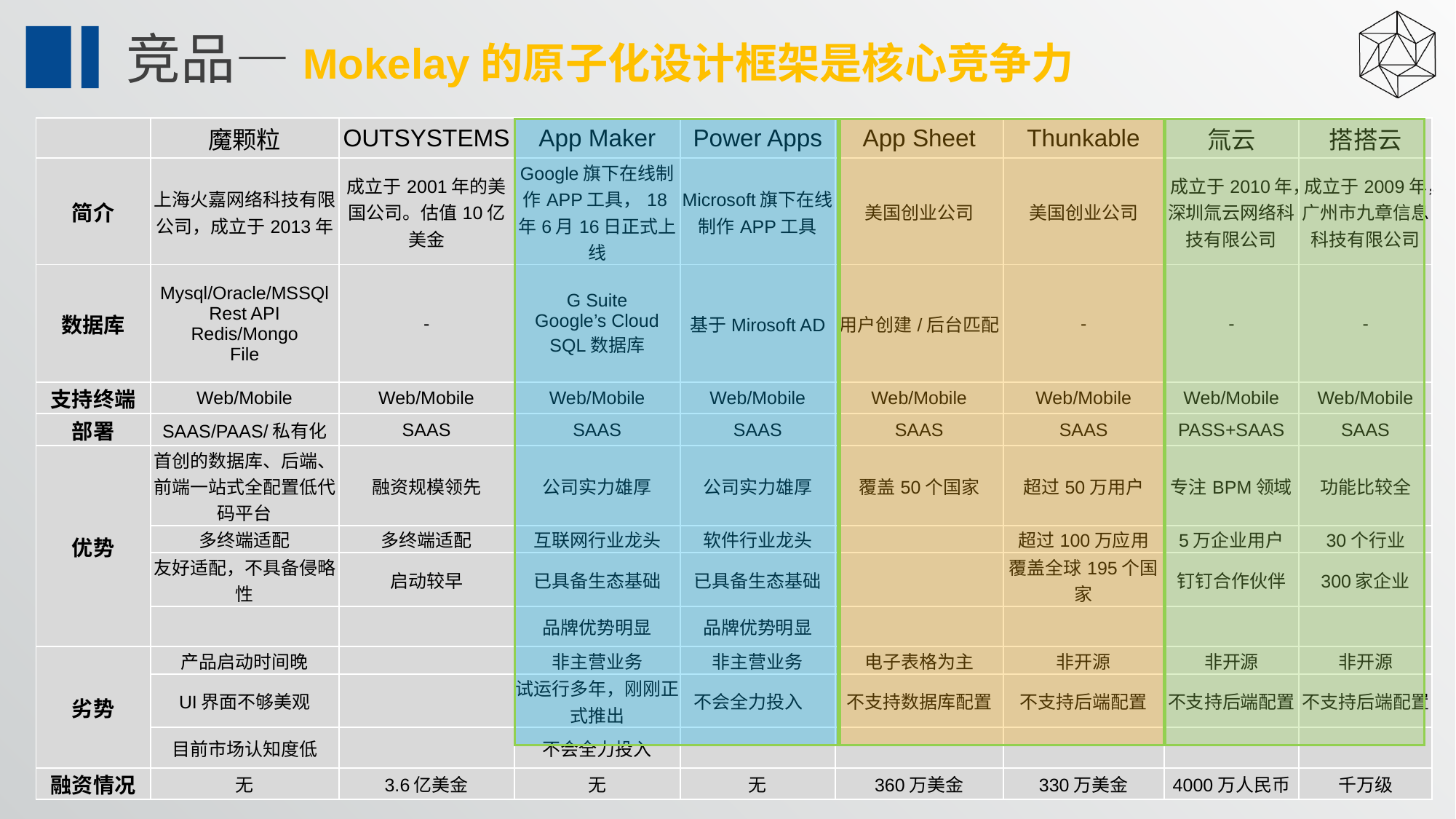

竞品—Mokelay的原子化设计框架是核心竞争力
|  | 魔颗粒 | OUTSYSTEMS | App Maker | Power Apps | App Sheet | Thunkable | 氚云 | 搭搭云 |
| --- | --- | --- | --- | --- | --- | --- | --- | --- |
| 简介 | 上海火嘉网络科技有限公司，成立于2013年 | 成立于2001年的美国公司。估值10亿美金 | Google旗下在线制作APP工具，18年6月16日正式上线 | Microsoft旗下在线制作APP工具 | 美国创业公司 | 美国创业公司 | 成立于2010年，深圳氚云网络科技有限公司 | 成立于2009年，广州市九章信息科技有限公司 |
| 数据库 | Mysql/Oracle/MSSQl Rest API Redis/Mongo File | - | G Suite Google’s Cloud SQL数据库 | 基于Mirosoft AD | 用户创建/后台匹配 | - | - | - |
| 支持终端 | Web/Mobile | Web/Mobile | Web/Mobile | Web/Mobile | Web/Mobile | Web/Mobile | Web/Mobile | Web/Mobile |
| 部署 | SAAS/PAAS/私有化 | SAAS | SAAS | SAAS | SAAS | SAAS | PASS+SAAS | SAAS |
| 优势 | 首创的数据库、后端、前端一站式全配置低代码平台 | 融资规模领先 | 公司实力雄厚 | 公司实力雄厚 | 覆盖50个国家 | 超过50万用户 | 专注BPM领域 | 功能比较全 |
|  | 多终端适配 | 多终端适配 | 互联网行业龙头 | 软件行业龙头 |  | 超过100万应用 | 5万企业用户 | 30个行业 |
|  | 友好适配，不具备侵略性 | 启动较早 | 已具备生态基础 | 已具备生态基础 |  | 覆盖全球195个国家 | 钉钉合作伙伴 | 300家企业 |
|  |  |  | 品牌优势明显 | 品牌优势明显 |  |  |  |  |
| 劣势 | 产品启动时间晚 |  | 非主营业务 | 非主营业务 | 电子表格为主 | 非开源 | 非开源 | 非开源 |
|  | UI界面不够美观 |  | 试运行多年，刚刚正式推出 | 不会全力投入 | 不支持数据库配置 | 不支持后端配置 | 不支持后端配置 | 不支持后端配置 |
|  | 目前市场认知度低 |  | 不会全力投入 |  |  |  |  |  |
| 融资情况 | 无 | 3.6亿美金 | 无 | 无 | 360万美金 | 330万美金 | 4000万人民币 | 千万级 |